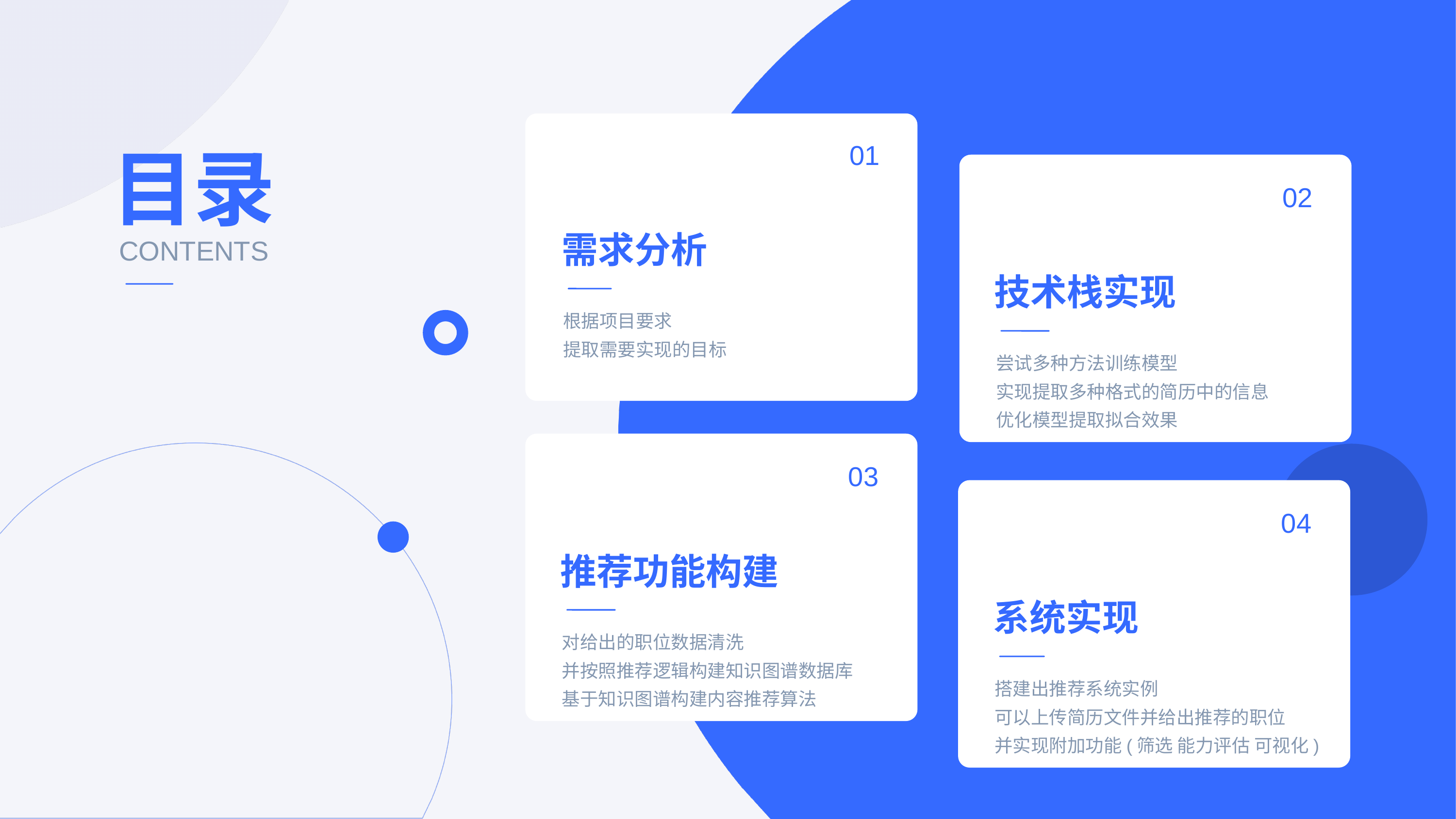

01
需求分析

根据项目要求
提取需要实现的目标
目录

02
技术栈实现

尝试多种方法训练模型
实现提取多种格式的简历中的信息
优化模型提取拟合效果
CONTENTS

03
推荐功能构建

对给出的职位数据清洗
并按照推荐逻辑构建知识图谱数据库
基于知识图谱构建内容推荐算法

04
系统实现

搭建出推荐系统实例
可以上传简历文件并给出推荐的职位
并实现附加功能(筛选 能力评估 可视化)